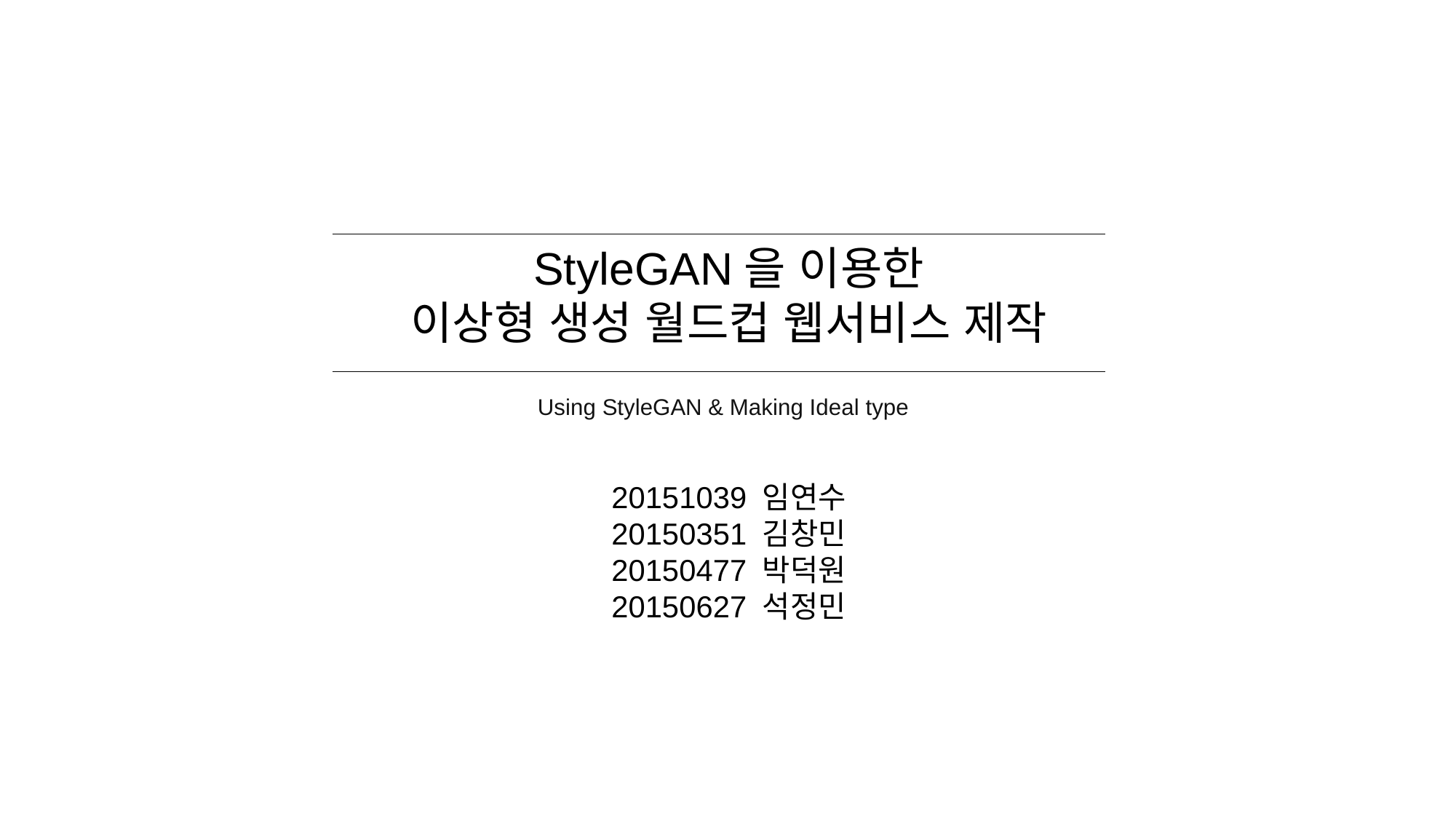

StyleGAN을 이용한
이상형 생성 월드컵 웹서비스 제작
Using StyleGAN & Making Ideal type
20151039 임연수
20150351 김창민
20150477 박덕원
20150627 석정민